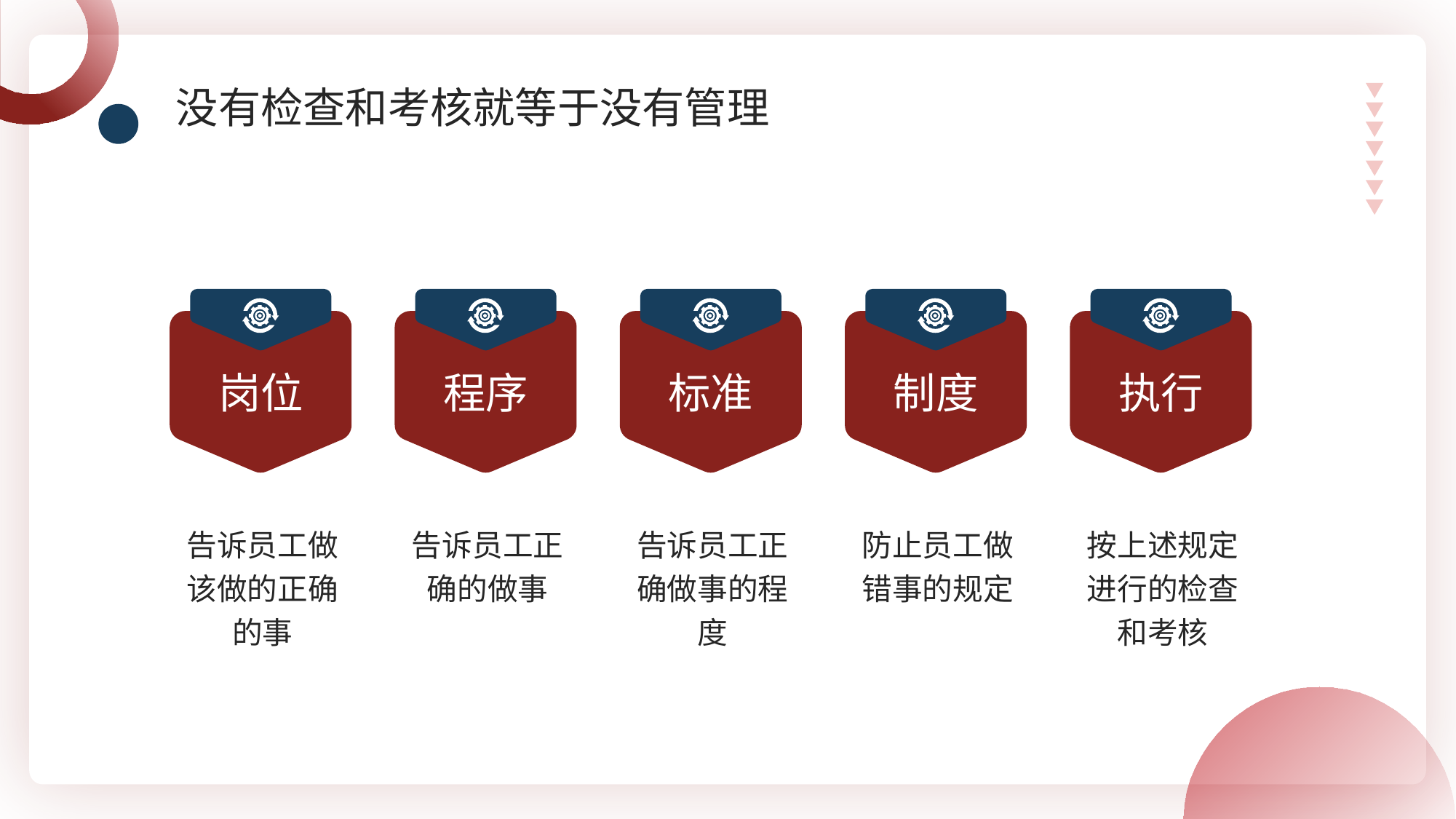

没有检查和考核就等于没有管理

岗位

程序

标准

制度

执行
告诉员工做该做的正确的事
告诉员工正确的做事
告诉员工正确做事的程度
防止员工做错事的规定
按上述规定进行的检查和考核